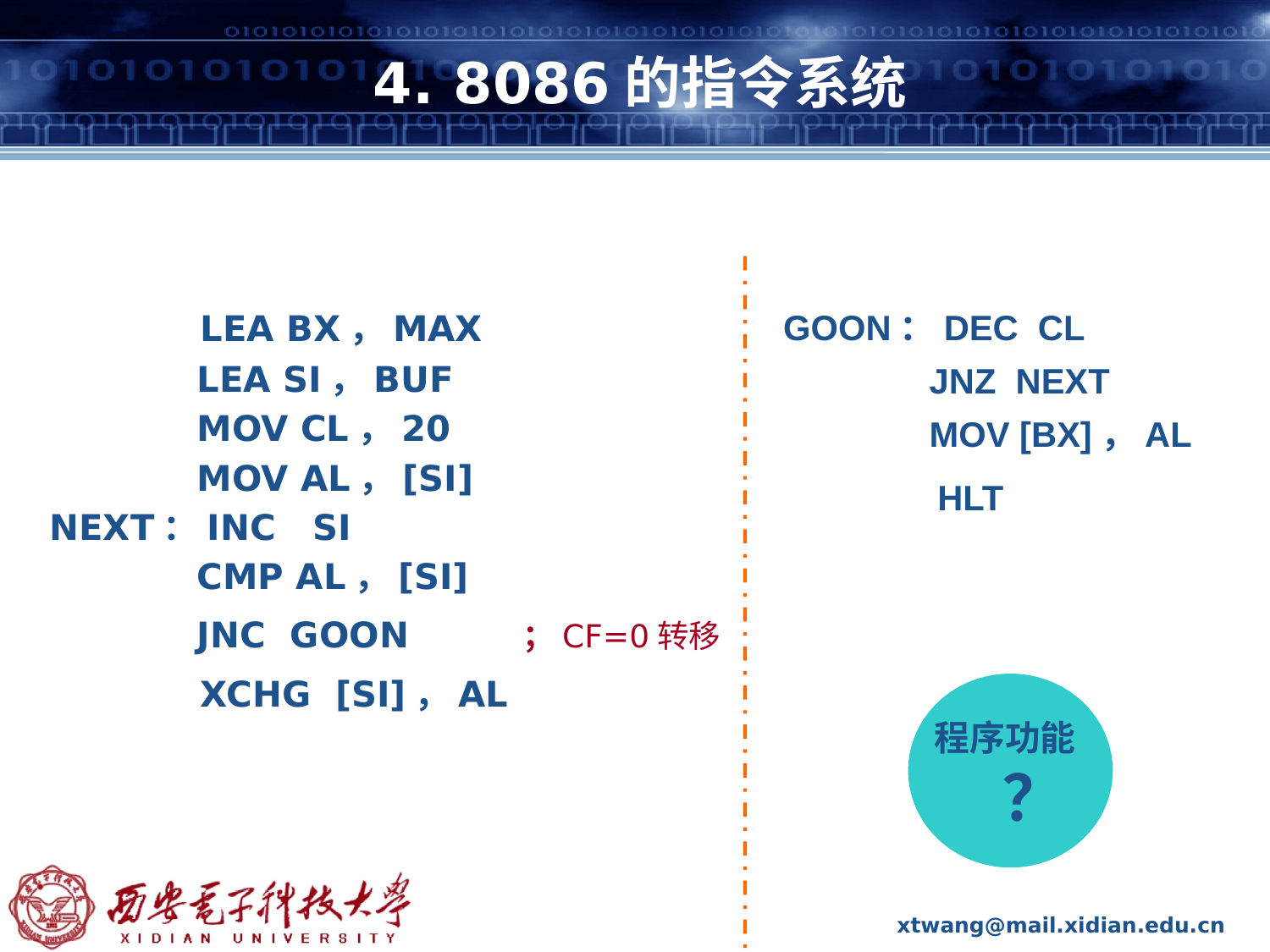

# 4. 8086的指令系统

           LEA BX，MAX
             LEA SI，BUF
             MOV CL，20
             MOV AL，[SI]
 NEXT：INC   SI
             CMP AL，[SI]
             JNC  GOON       ；CF=0转移
           XCHG  [SI]，AL

GOON：DEC  CL
               JNZ  NEXT
               MOV [BX]，AL
             HLT

程序功能
      ？